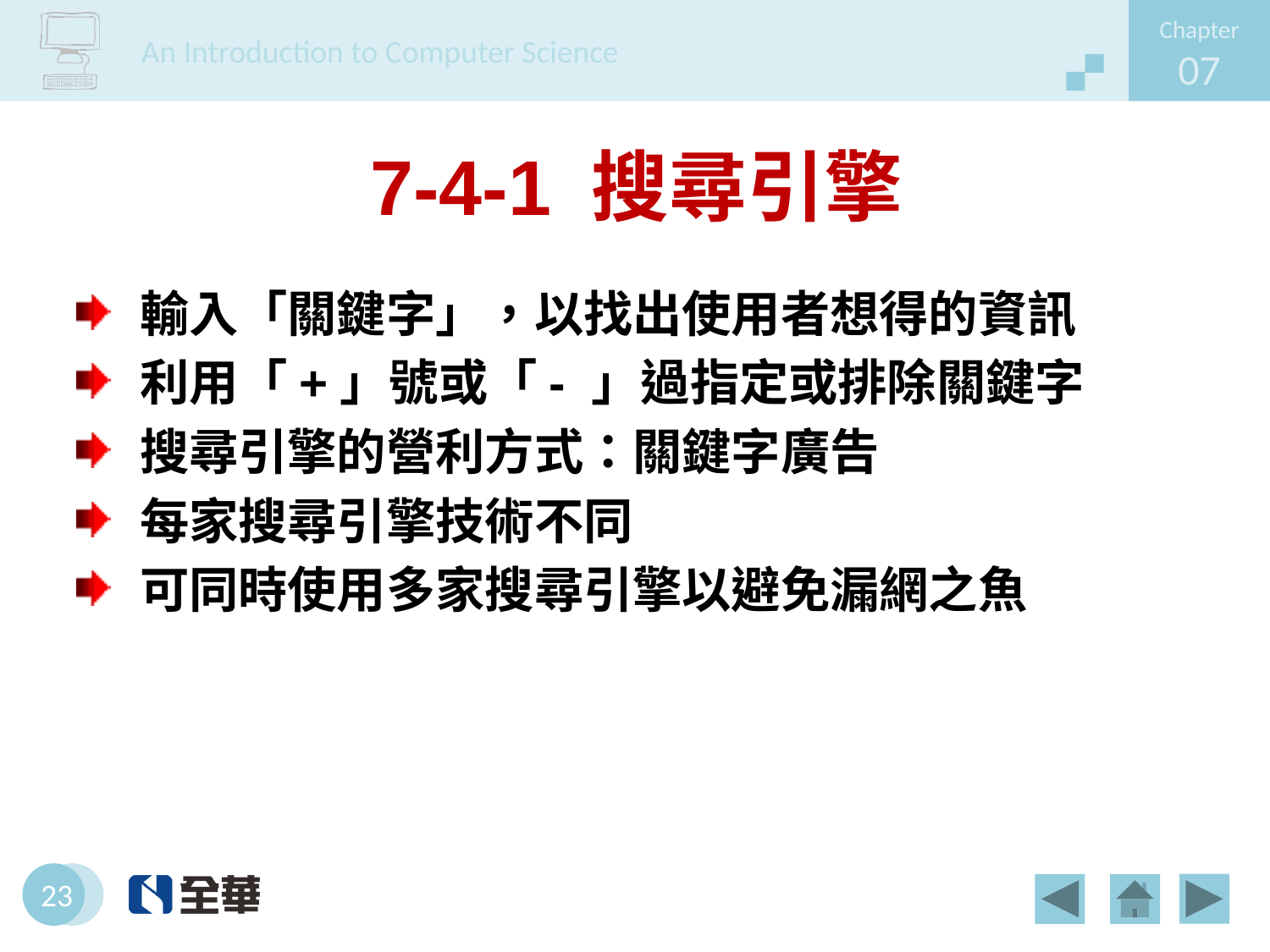

# 7-4-1 搜尋引擎
輸入「關鍵字」，以找出使用者想得的資訊
利用「+」號或「- 」過指定或排除關鍵字
搜尋引擎的營利方式：關鍵字廣告
每家搜尋引擎技術不同
可同時使用多家搜尋引擎以避免漏網之魚